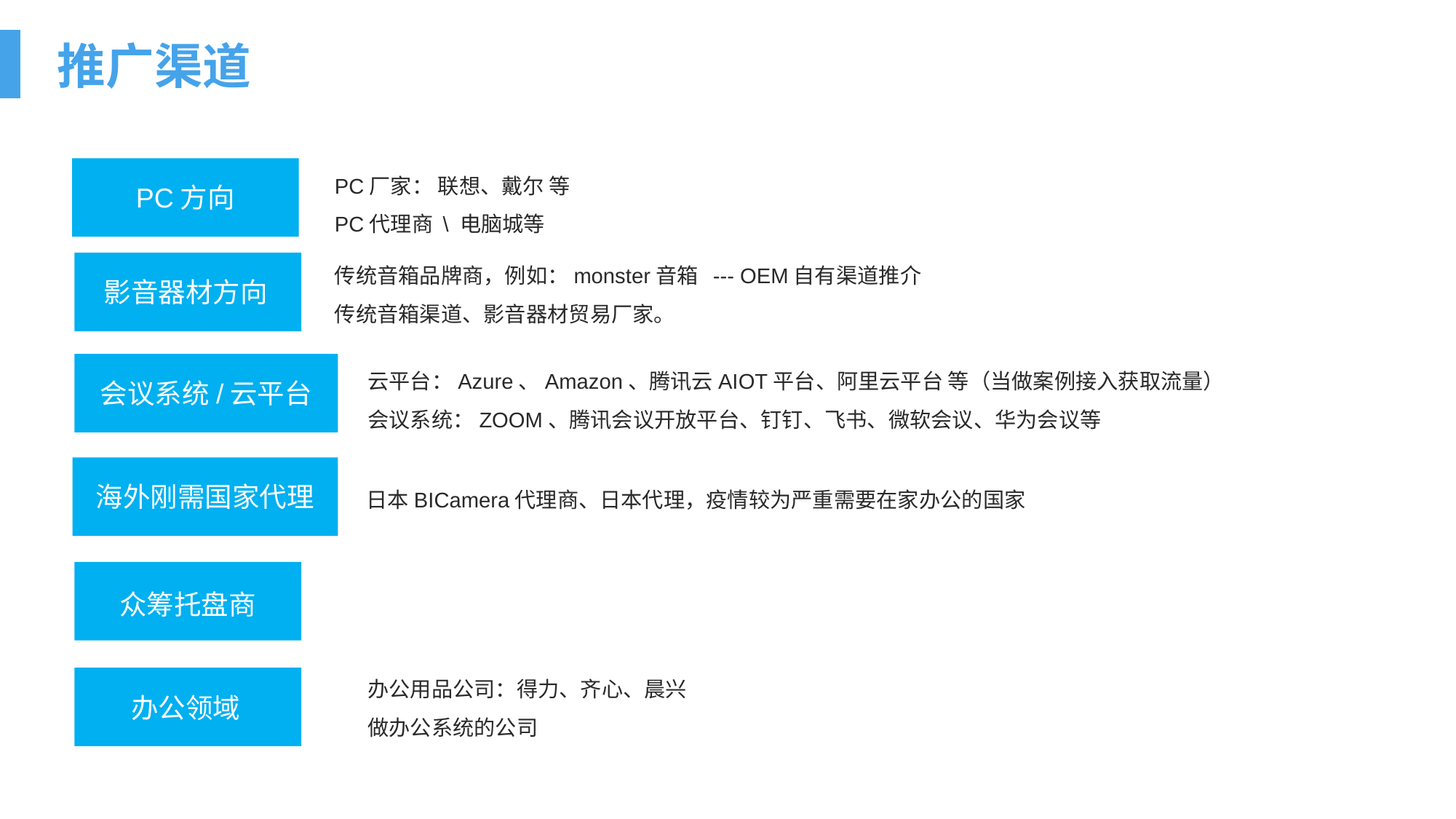

推广渠道
PC厂家： 联想、戴尔 等
PC代理商 \ 电脑城等

PC方向
传统音箱品牌商，例如：monster音箱  --- OEM自有渠道推介
传统音箱渠道、影音器材贸易厂家。

影音器材方向
云平台：Azure、Amazon、腾讯云AIOT平台、阿里云平台 等（当做案例接入获取流量）
会议系统：ZOOM、腾讯会议开放平台、钉钉、飞书、微软会议、华为会议等

会议系统/云平台

海外刚需国家代理
日本BICamera代理商、日本代理，疫情较为严重需要在家办公的国家

众筹托盘商
办公用品公司：得力、齐心、晨兴
做办公系统的公司

办公领域